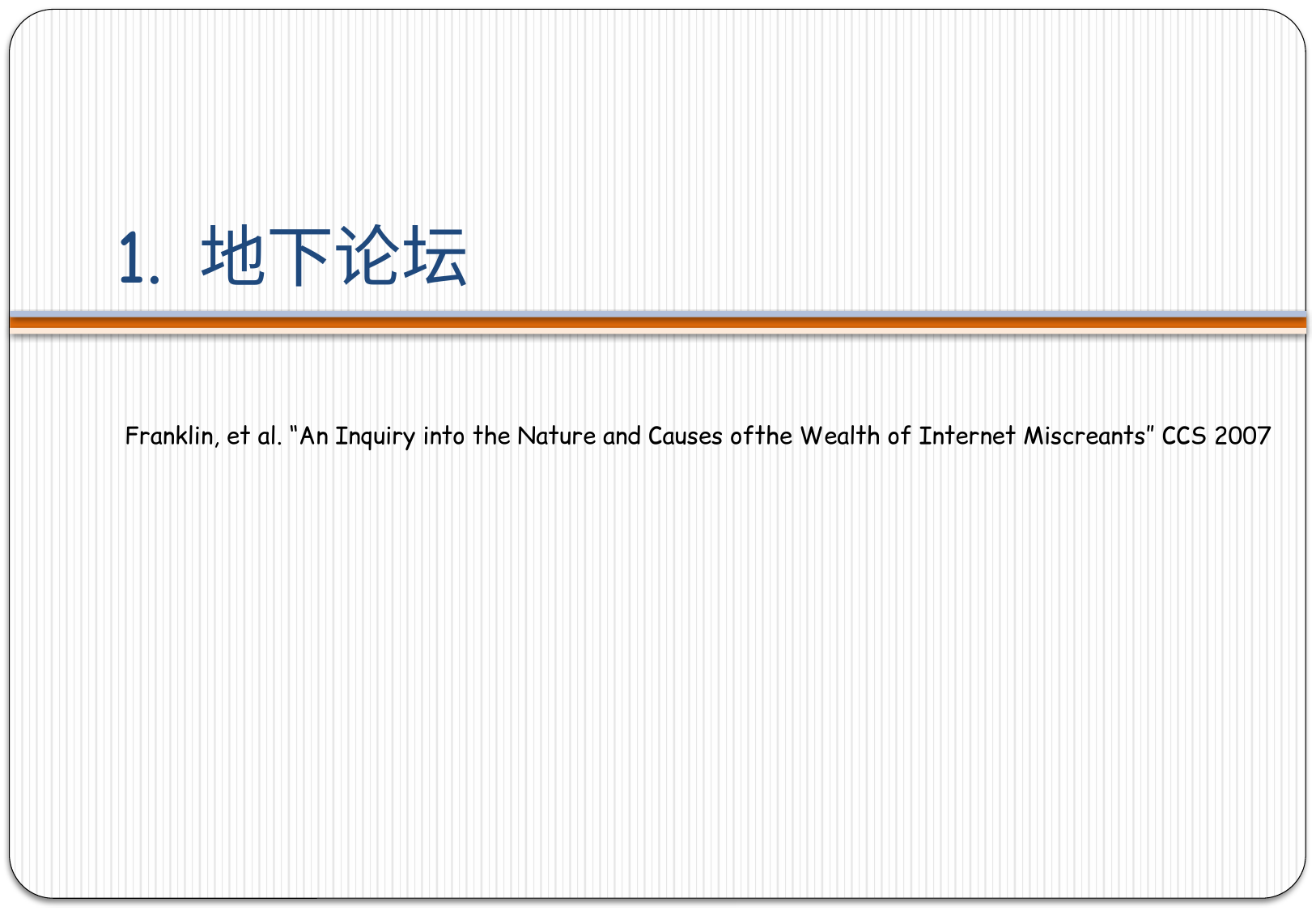

# 1. 地下论坛
Franklin, et al. “An Inquiry into the Nature and Causes ofthe Wealth of Internet Miscreants” CCS 2007